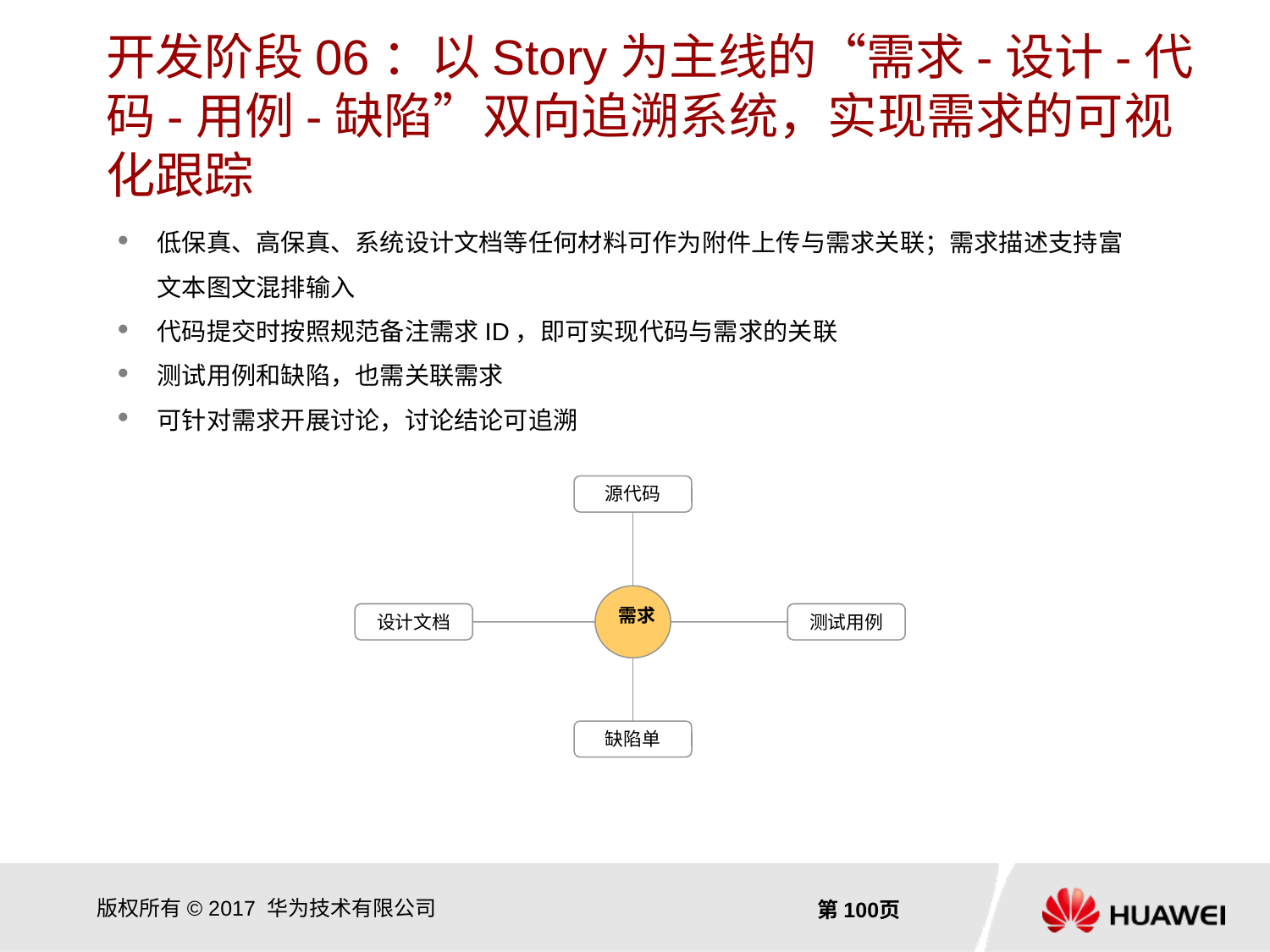

# 开发阶段06：以Story为主线的“需求-设计-代码-用例-缺陷”双向追溯系统，实现需求的可视化跟踪

低保真、高保真、系统设计文档等任何材料可作为附件上传与需求关联；需求描述支持富文本图文混排输入
代码提交时按照规范备注需求ID，即可实现代码与需求的关联
测试用例和缺陷，也需关联需求
可针对需求开展讨论，讨论结论可追溯
源代码

需求
设计文档
测试用例
缺陷单